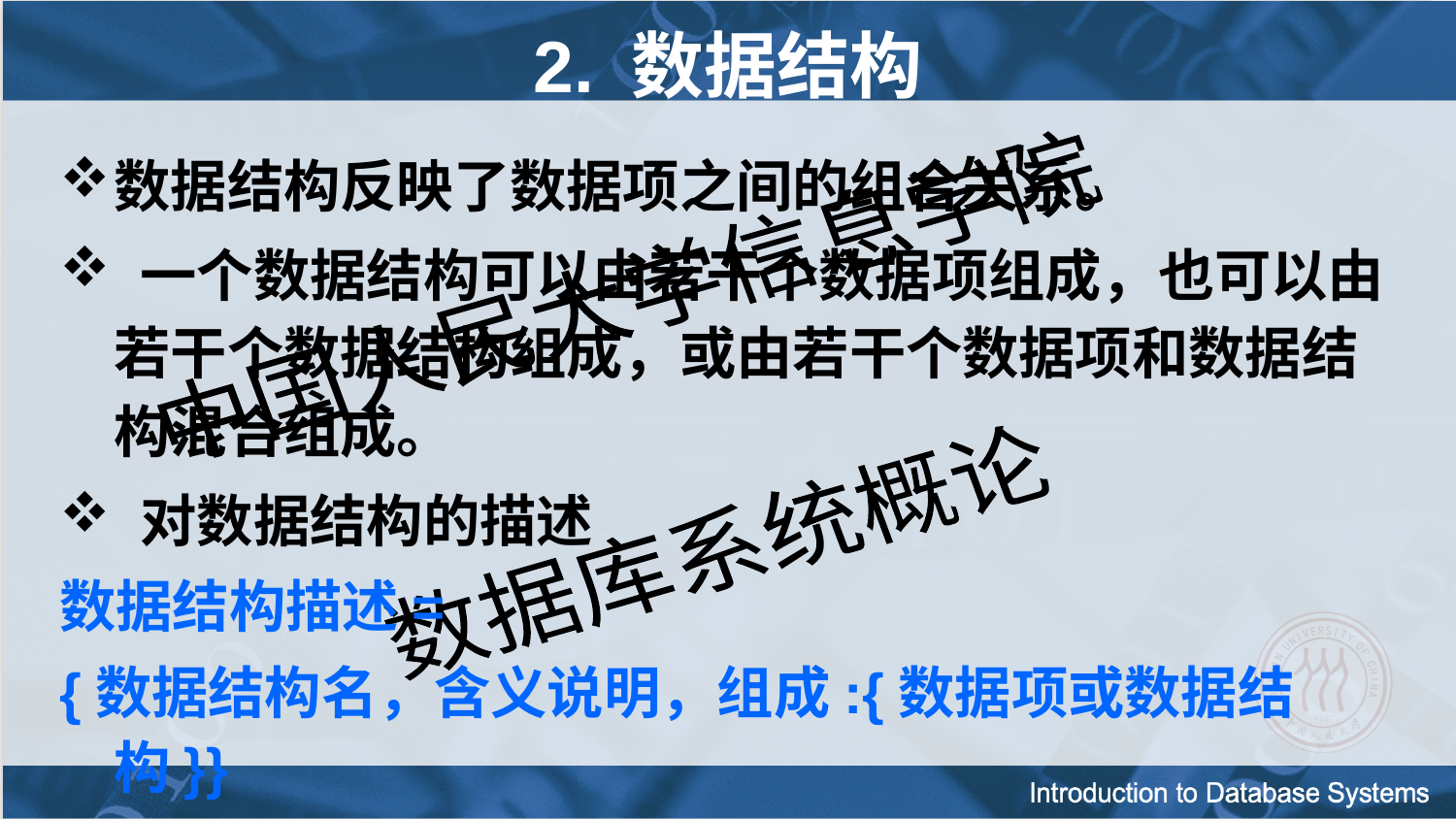

2. 数据结构
数据结构反映了数据项之间的组合关系。
 一个数据结构可以由若干个数据项组成，也可以由若干个数据结构组成，或由若干个数据项和数据结构混合组成。
 对数据结构的描述
数据结构描述=
{数据结构名，含义说明，组成:{数据项或数据结构}}